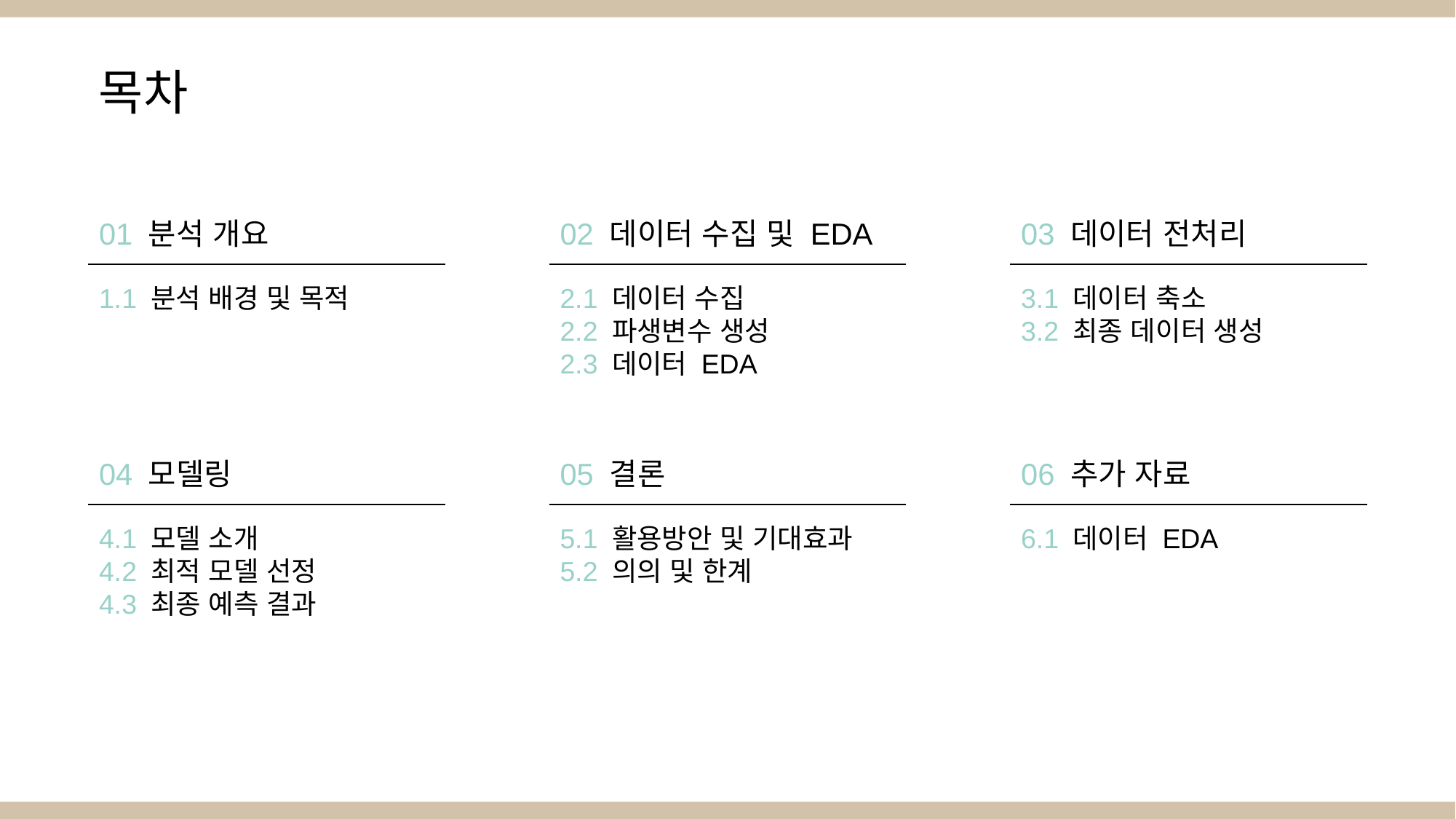

목차
01 분석 개요
1.1 분석 배경 및 목적
02 데이터 수집 및 EDA
2.1 데이터 수집
2.2 파생변수 생성
2.3 데이터 EDA
03 데이터 전처리
3.1 데이터 축소
3.2 최종 데이터 생성
04 모델링
4.1 모델 소개
4.2 최적 모델 선정
4.3 최종 예측 결과
05 결론
5.1 활용방안 및 기대효과
5.2 의의 및 한계
06 추가 자료
6.1 데이터 EDA